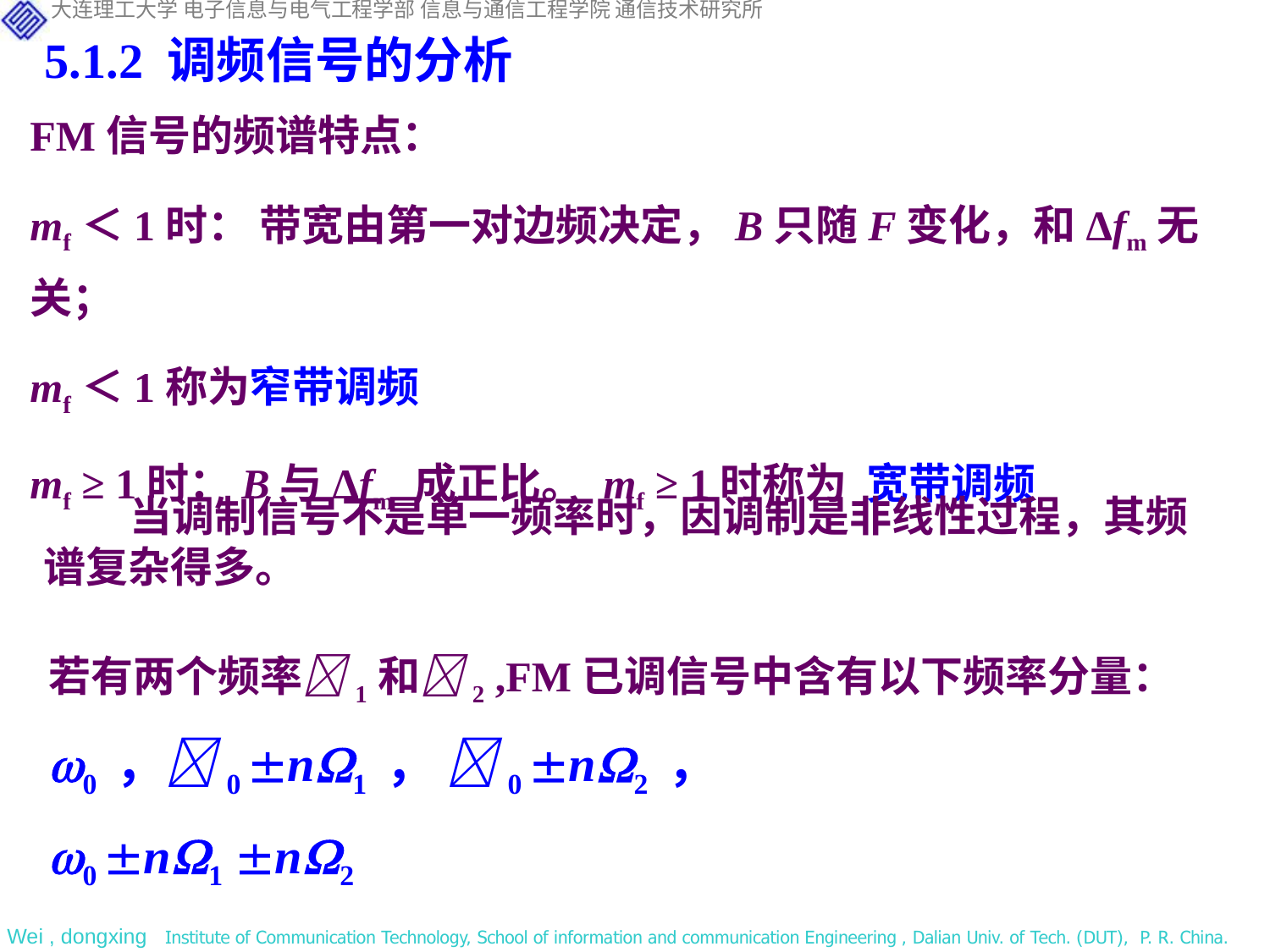

5.1.2 调频信号的分析
FM信号的频谱特点：
mf＜1时： 带宽由第一对边频决定，B只随F变化，和Δfm无关；
mf＜1称为窄带调频
mf ≥ 1时：B与Δfm 成正比。 mf ≥ 1时称为  宽带调频
        当调制信号不是单一频率时，因调制是非线性过程，其频谱复杂得多。
若有两个频率Ω1和Ω2 ,FM已调信号中含有以下频率分量：
ω0 ，ω0 ±nΩ1 ， ω0 ±nΩ2 ，
ω0 ±nΩ1 ±nΩ2